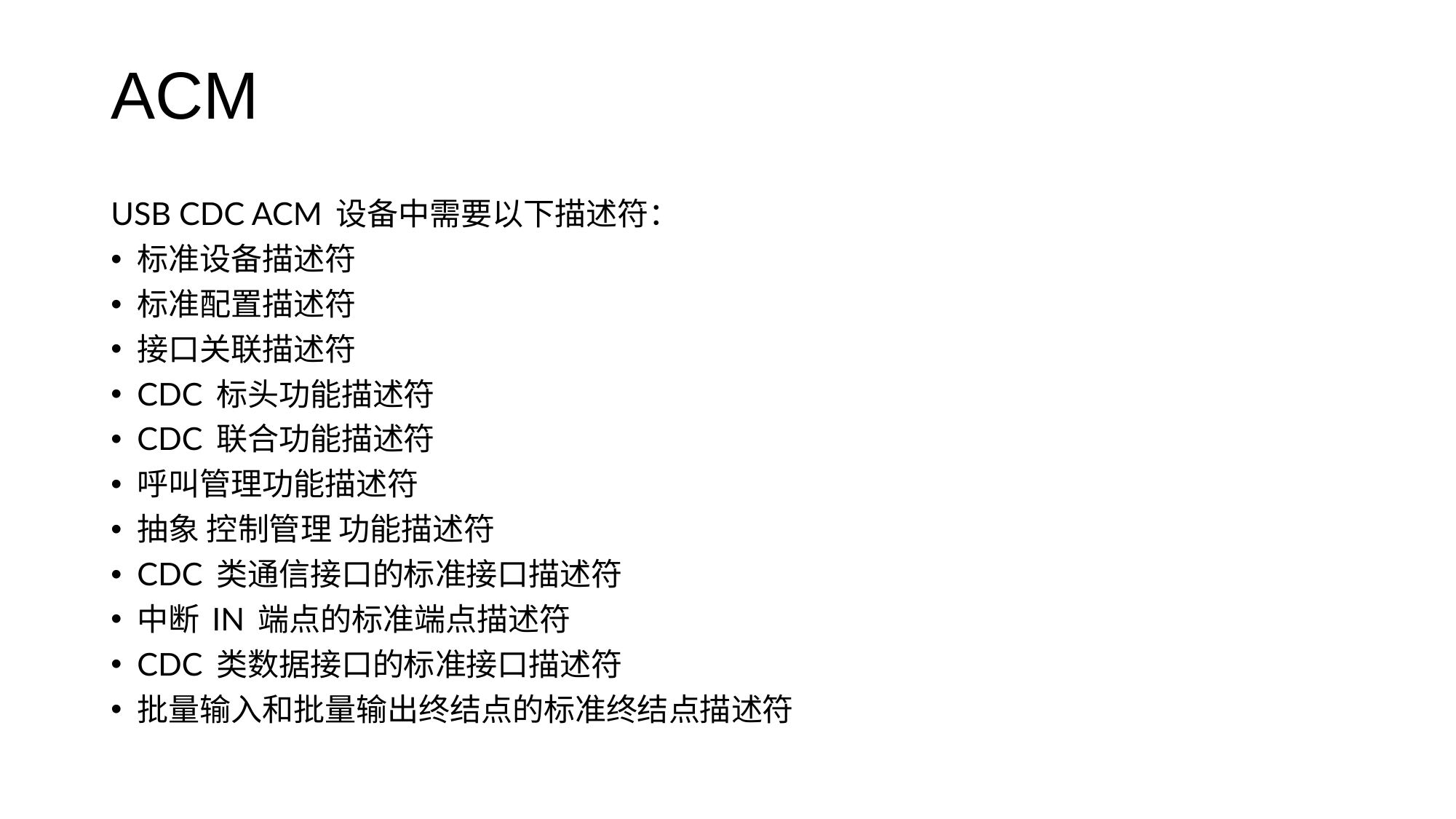

# ACM
USB CDC ACM 设备中需要以下描述符：
标准设备描述符
标准配置描述符
接口关联描述符
CDC 标头功能描述符
CDC 联合功能描述符
呼叫管理功能描述符
抽象 控制管理 功能描述符
CDC 类通信接口的标准接口描述符
中断 IN 端点的标准端点描述符
CDC 类数据接口的标准接口描述符
批量输入和批量输出终结点的标准终结点描述符